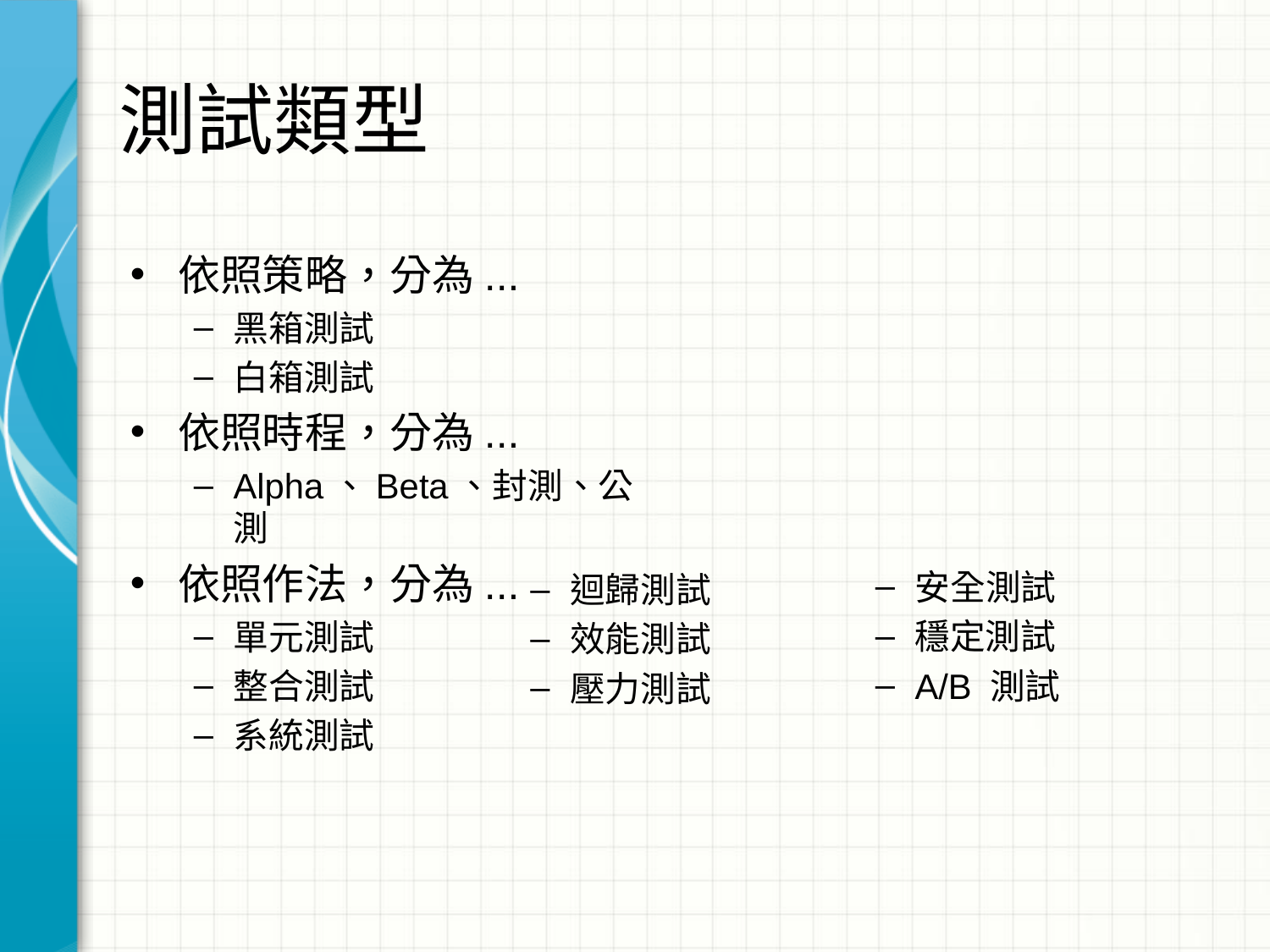

# 測試類型
依照策略，分為...
黑箱測試
白箱測試
依照時程，分為...
Alpha、Beta、封測、公測
依照作法，分為...
單元測試
整合測試
系統測試
安全測試
穩定測試
A/B 測試
迴歸測試
效能測試
壓力測試